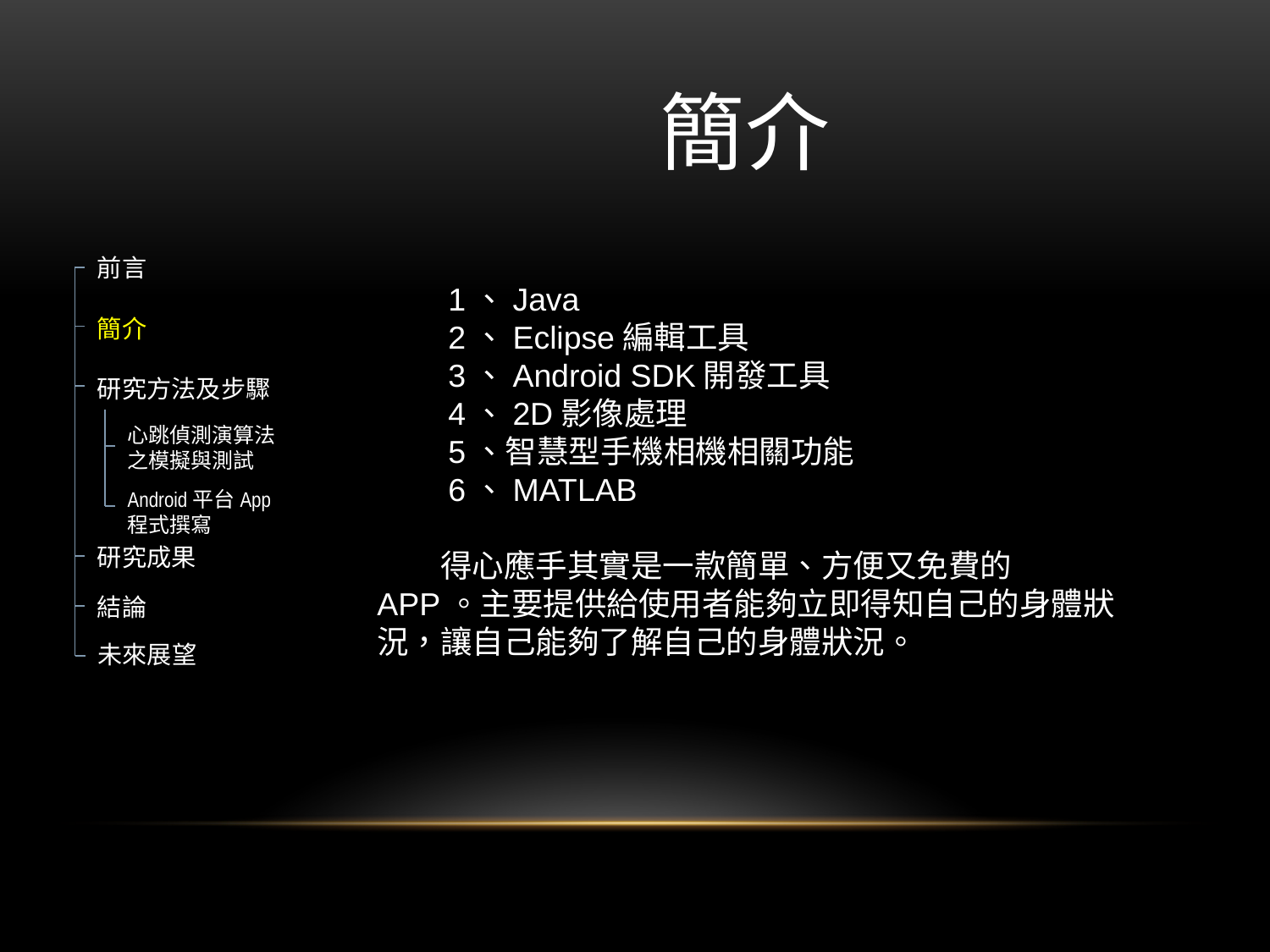

# 簡介
前言
簡介
研究方法及步驟
心跳偵測演算法之模擬與測試
Android平台App
程式撰寫
研究成果
結論
未來展望
　　1、Java
　　2、Eclipse編輯工具
　　3、Android SDK開發工具
　　4、2D影像處理
　　5、智慧型手機相機相關功能
　　6、MATLAB

　　得心應手其實是一款簡單、方便又免費的APP。主要提供給使用者能夠立即得知自己的身體狀況，讓自己能夠了解自己的身體狀況。